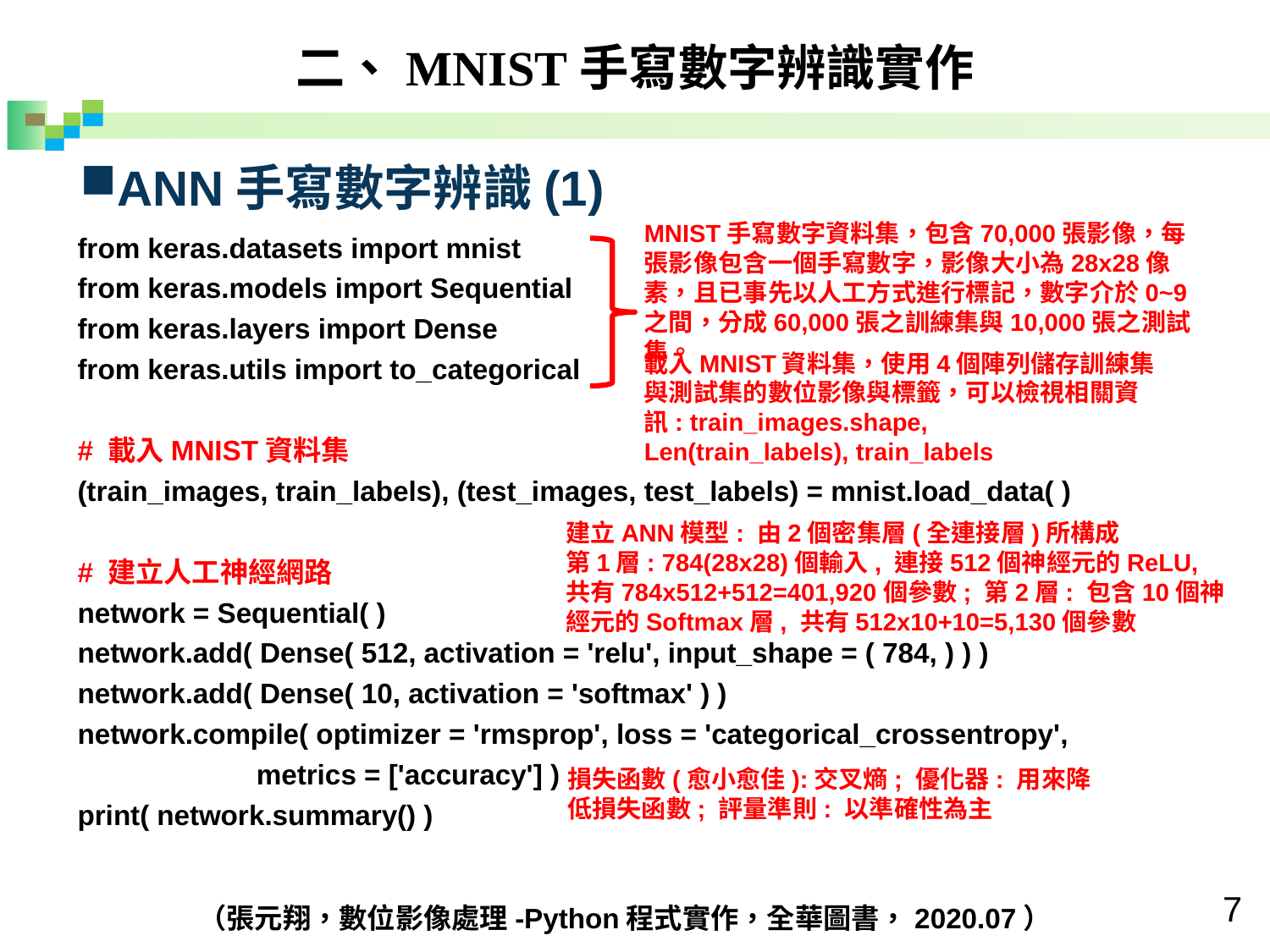

二、MNIST手寫數字辨識實作
ANN手寫數字辨識(1)
from keras.datasets import mnist
from keras.models import Sequential
from keras.layers import Dense
from keras.utils import to_categorical

# 載入MNIST資料集
(train_images, train_labels), (test_images, test_labels) = mnist.load_data( )

# 建立人工神經網路
network = Sequential( )
network.add( Dense( 512, activation = 'relu', input_shape = ( 784, ) ) )
network.add( Dense( 10, activation = 'softmax' ) )
network.compile( optimizer = 'rmsprop', loss = 'categorical_crossentropy',
	             metrics = ['accuracy'] )
print( network.summary() )
MNIST手寫數字資料集，包含70,000張影像，每張影像包含一個手寫數字，影像大小為28x28像素，且已事先以人工方式進行標記，數字介於0~9之間，分成60,000張之訓練集與10,000張之測試集。

載入MNIST資料集，使用4個陣列儲存訓練集與測試集的數位影像與標籤，可以檢視相關資訊: train_images.shape,
Len(train_labels), train_labels
建立ANN模型: 由2個密集層(全連接層)所構成
第1層: 784(28x28)個輸入, 連接512個神經元的ReLU, 共有784x512+512=401,920個參數; 第2層: 包含10個神經元的Softmax層, 共有512x10+10=5,130個參數
損失函數(愈小愈佳):交叉熵; 優化器: 用來降低損失函數; 評量準則: 以準確性為主
（張元翔，數位影像處理-Python程式實作，全華圖書，2020.07）